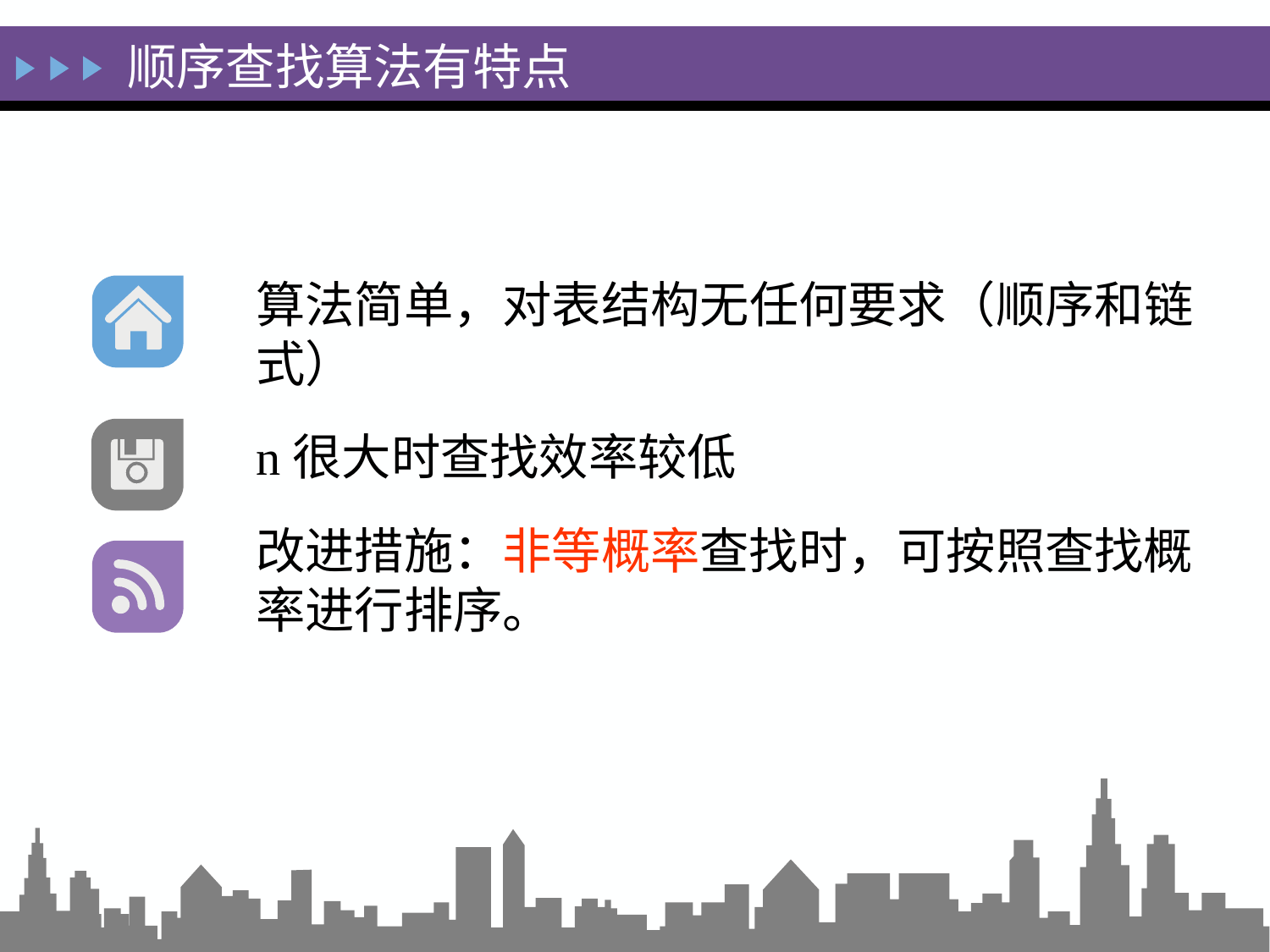

顺序查找算法有特点
算法简单，对表结构无任何要求（顺序和链式）

n很大时查找效率较低

改进措施：非等概率查找时，可按照查找概率进行排序。